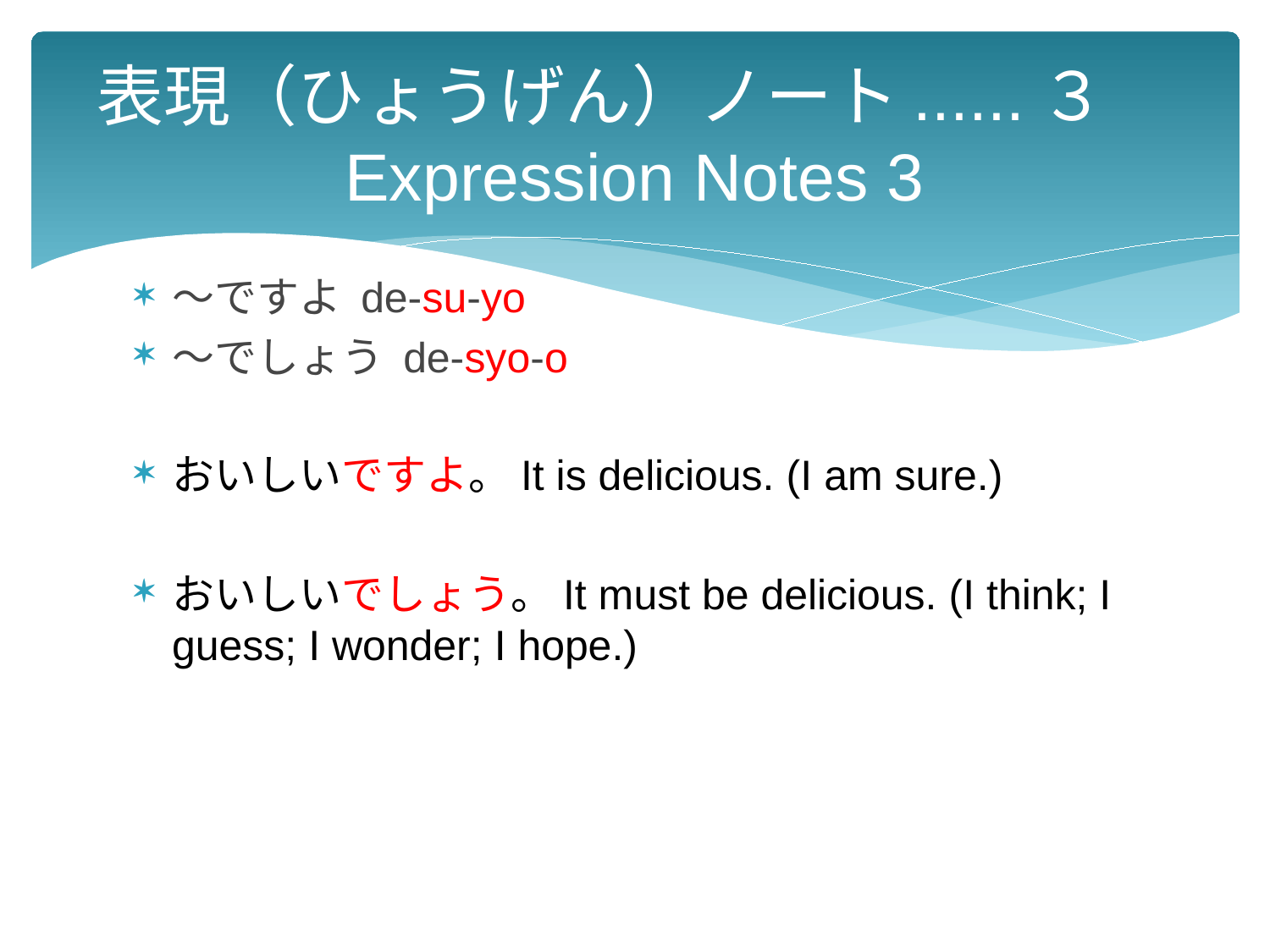

# 表現（ひょうげん）ノート......３　 Expression Notes 3
～ですよ de-su-yo
～でしょう de-syo-o

おいしいですよ。It is delicious. (I am sure.)

おいしいでしょう。It must be delicious. (I think; I guess; I wonder; I hope.)